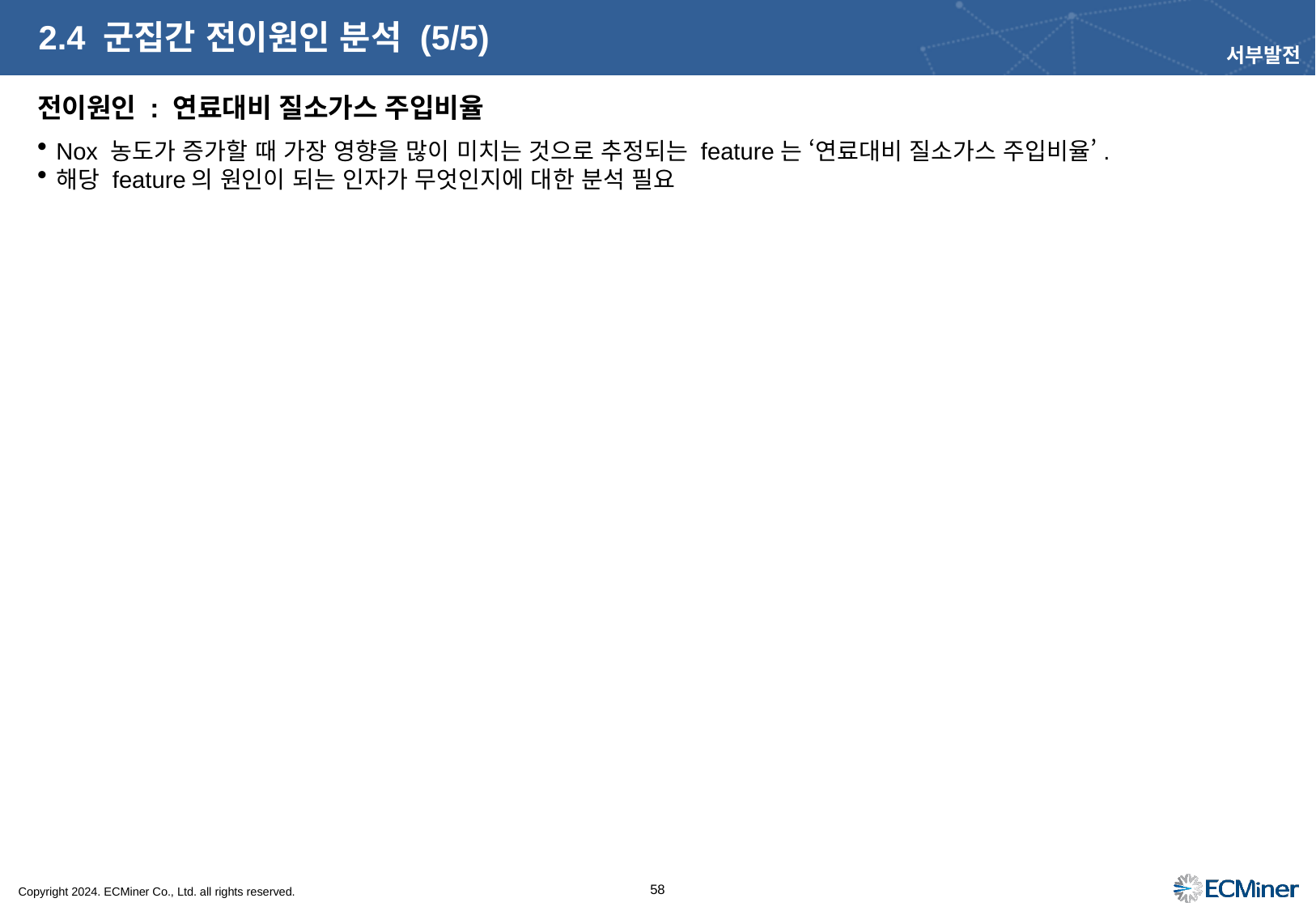

# 2.4 군집간 전이원인 분석 (5/5)
서부발전
전이원인 : 연료대비 질소가스 주입비율
Nox 농도가 증가할 때 가장 영향을 많이 미치는 것으로 추정되는 feature는 ‘연료대비 질소가스 주입비율’.
해당 feature의 원인이 되는 인자가 무엇인지에 대한 분석 필요